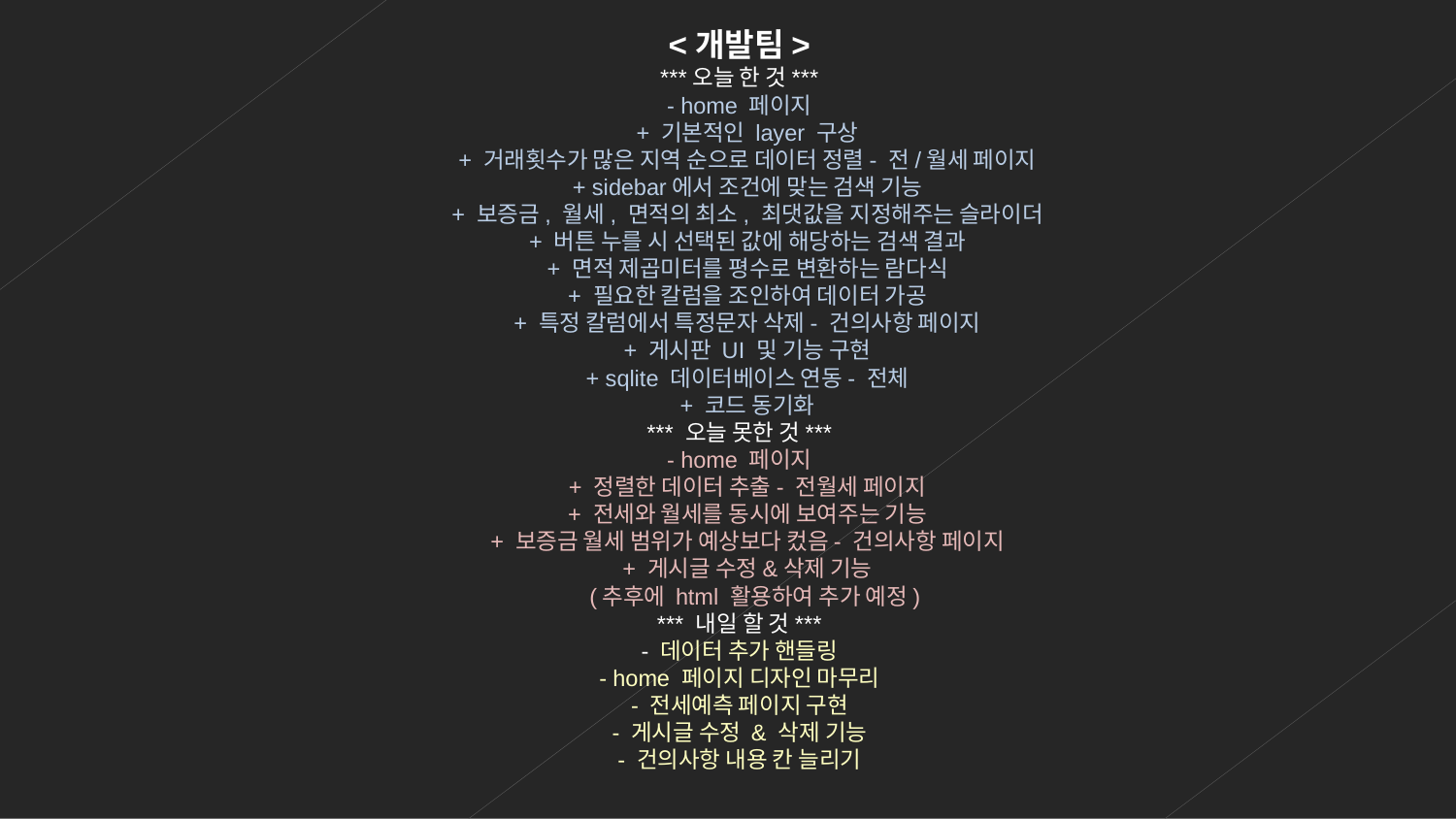

<개발팀>
***오늘 한 것***
- home 페이지
  + 기본적인 layer 구상
  + 거래횟수가 많은 지역 순으로 데이터 정렬- 전/월세 페이지
  + sidebar에서 조건에 맞는 검색 기능
  + 보증금, 월세, 면적의 최소, 최댓값을 지정해주는 슬라이더
  + 버튼 누를 시 선택된 값에 해당하는 검색 결과
  + 면적 제곱미터를 평수로 변환하는 람다식
  + 필요한 칼럼을 조인하여 데이터 가공
  + 특정 칼럼에서 특정문자 삭제- 건의사항 페이지
  + 게시판 UI 및 기능 구현
  + sqlite 데이터베이스 연동- 전체
  + 코드 동기화
*** 오늘 못한 것***
- home 페이지
  + 정렬한 데이터 추출- 전월세 페이지
  + 전세와 월세를 동시에 보여주는 기능
  + 보증금 월세 범위가 예상보다 컸음- 건의사항 페이지
  + 게시글 수정&삭제 기능
     (추후에 html 활용하여 추가 예정)
*** 내일 할 것***
- 데이터 추가 핸들링
- home 페이지 디자인 마무리
- 전세예측 페이지 구현
- 게시글 수정 & 삭제 기능
- 건의사항 내용 칸 늘리기